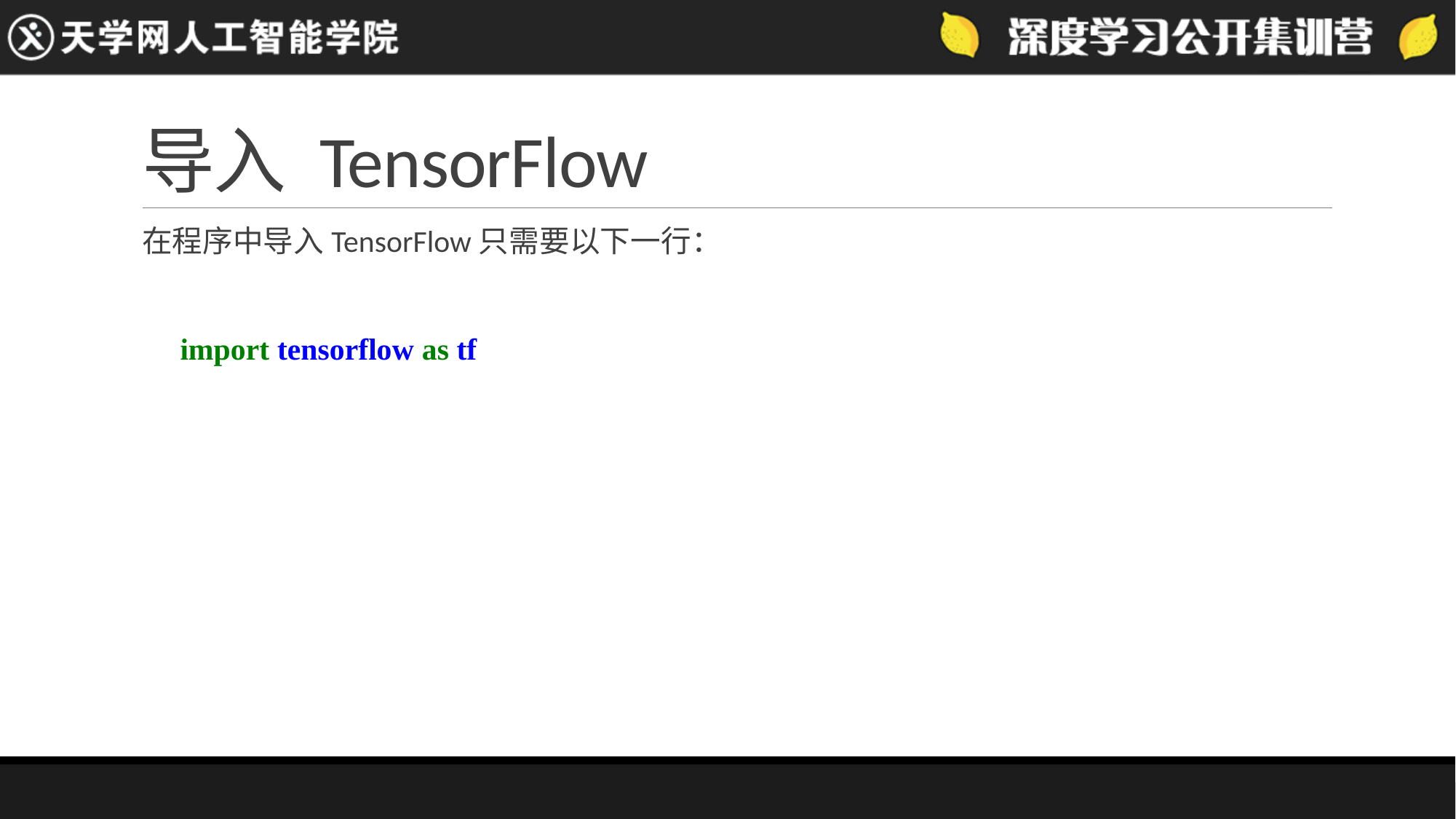

# 导入 TensorFlow
在程序中导入TensorFlow只需要以下一行：

     import tensorflow as tf